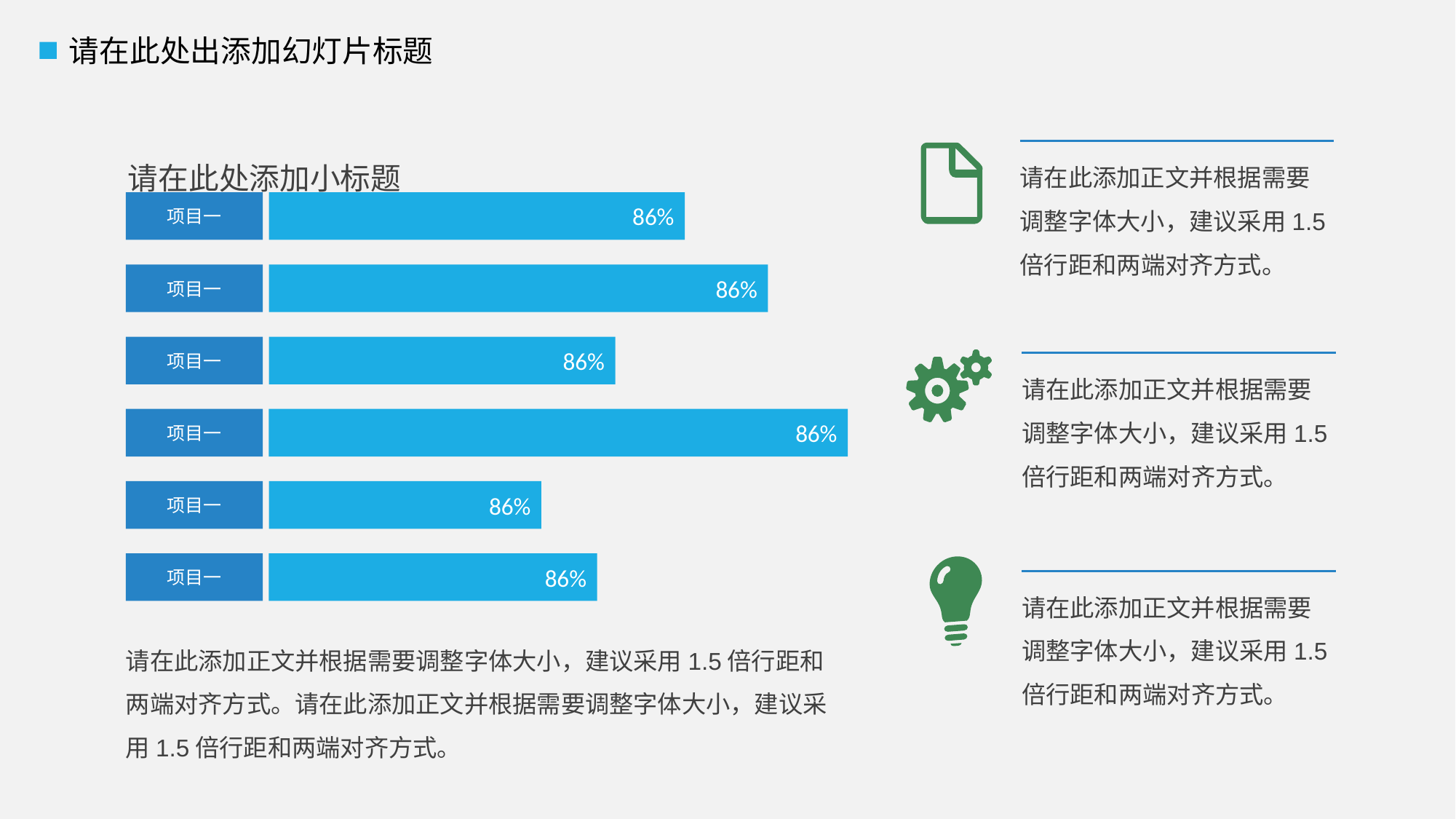

请在此处出添加幻灯片标题

请在此处添加小标题

请在此添加正文并根据需要调整字体大小，建议采用1.5倍行距和两端对齐方式。
项目一
86%
项目一
86%
项目一
86%

请在此添加正文并根据需要调整字体大小，建议采用1.5倍行距和两端对齐方式。
项目一
86%
项目一
86%
项目一
86%

请在此添加正文并根据需要调整字体大小，建议采用1.5倍行距和两端对齐方式。
请在此添加正文并根据需要调整字体大小，建议采用1.5倍行距和两端对齐方式。请在此添加正文并根据需要调整字体大小，建议采用1.5倍行距和两端对齐方式。